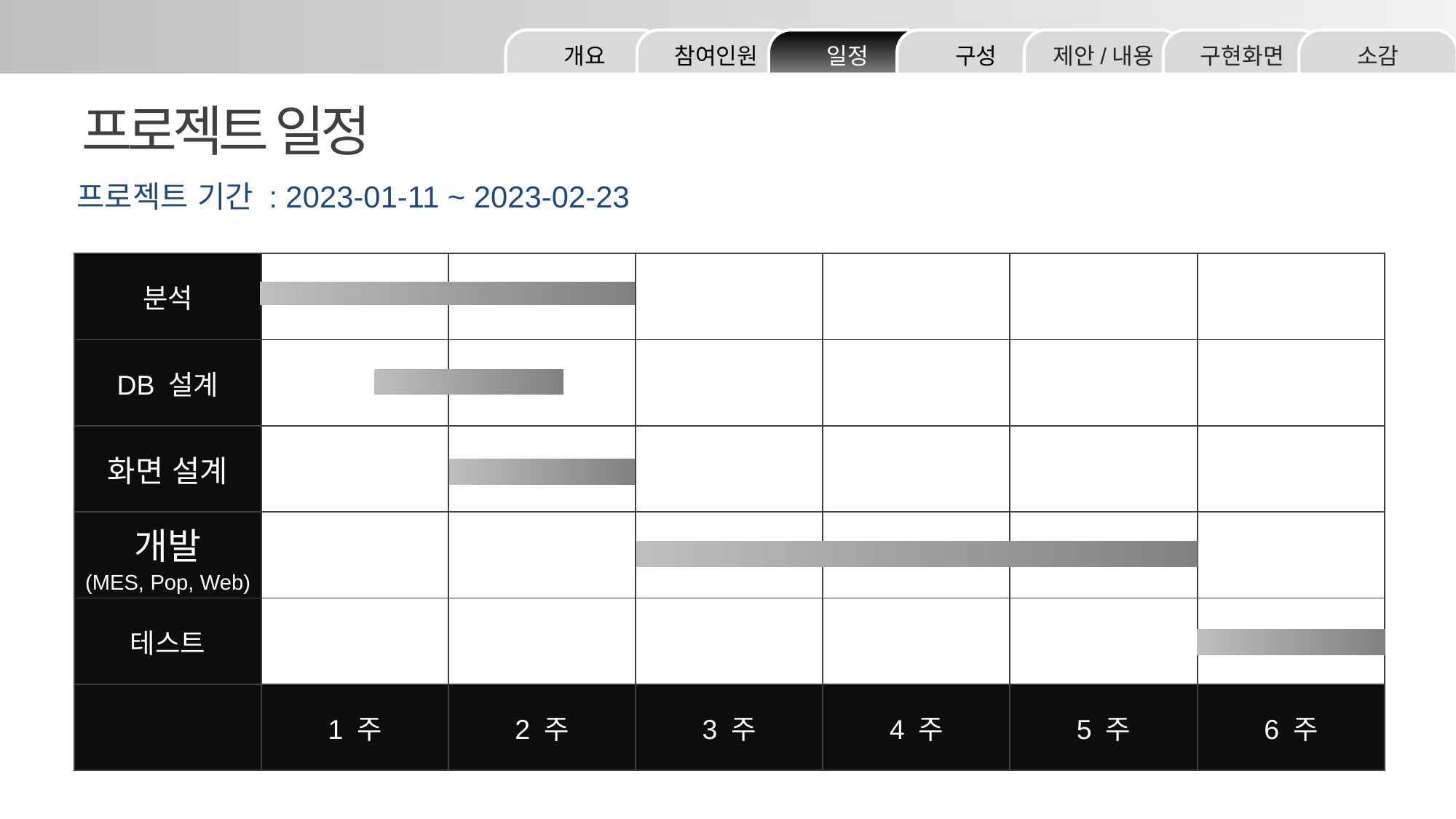

소감
구현화면
제안/내용
구성
일정
참여인원
개요

프로젝트 일정
프로젝트 기간 : 2023-01-11 ~ 2023-02-23
| 분석 |  |  |  |  |  |  |
| --- | --- | --- | --- | --- | --- | --- |
| DB 설계 |  |  |  |  |  |  |
| 화면 설계 |  |  |  |  |  |  |
| 개발 (MES, Pop, Web) |  |  |  |  |  |  |
| 테스트 |  |  |  |  |  |  |
|  | 1 주 | 2 주 | 3 주 | 4 주 | 5 주 | 6 주 |